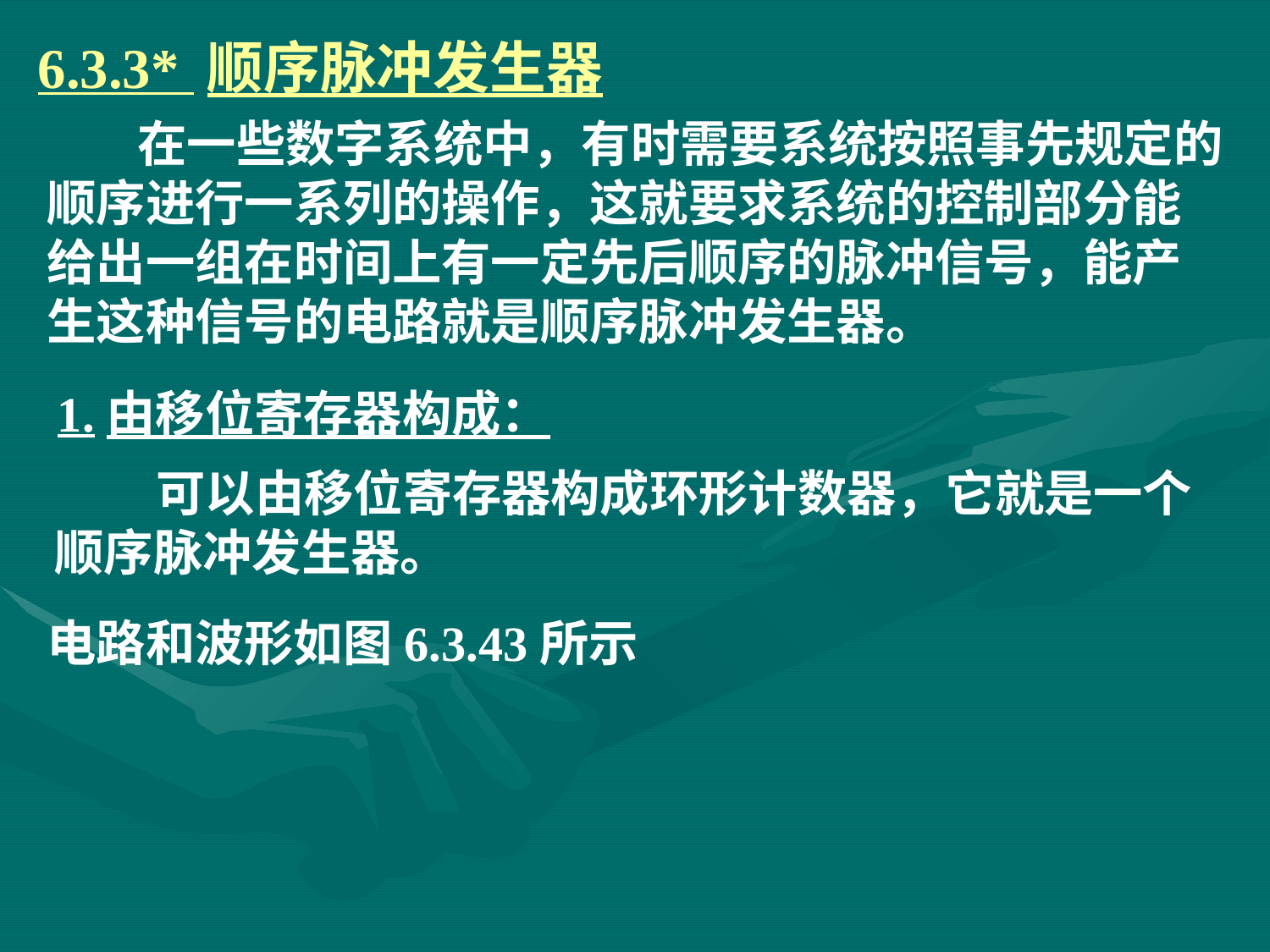

# 6.3.3* 顺序脉冲发生器
       在一些数字系统中，有时需要系统按照事先规定的顺序进行一系列的操作，这就要求系统的控制部分能给出一组在时间上有一定先后顺序的脉冲信号，能产生这种信号的电路就是顺序脉冲发生器。
1.由移位寄存器构成：
        可以由移位寄存器构成环形计数器，它就是一个顺序脉冲发生器。
电路和波形如图6.3.43所示